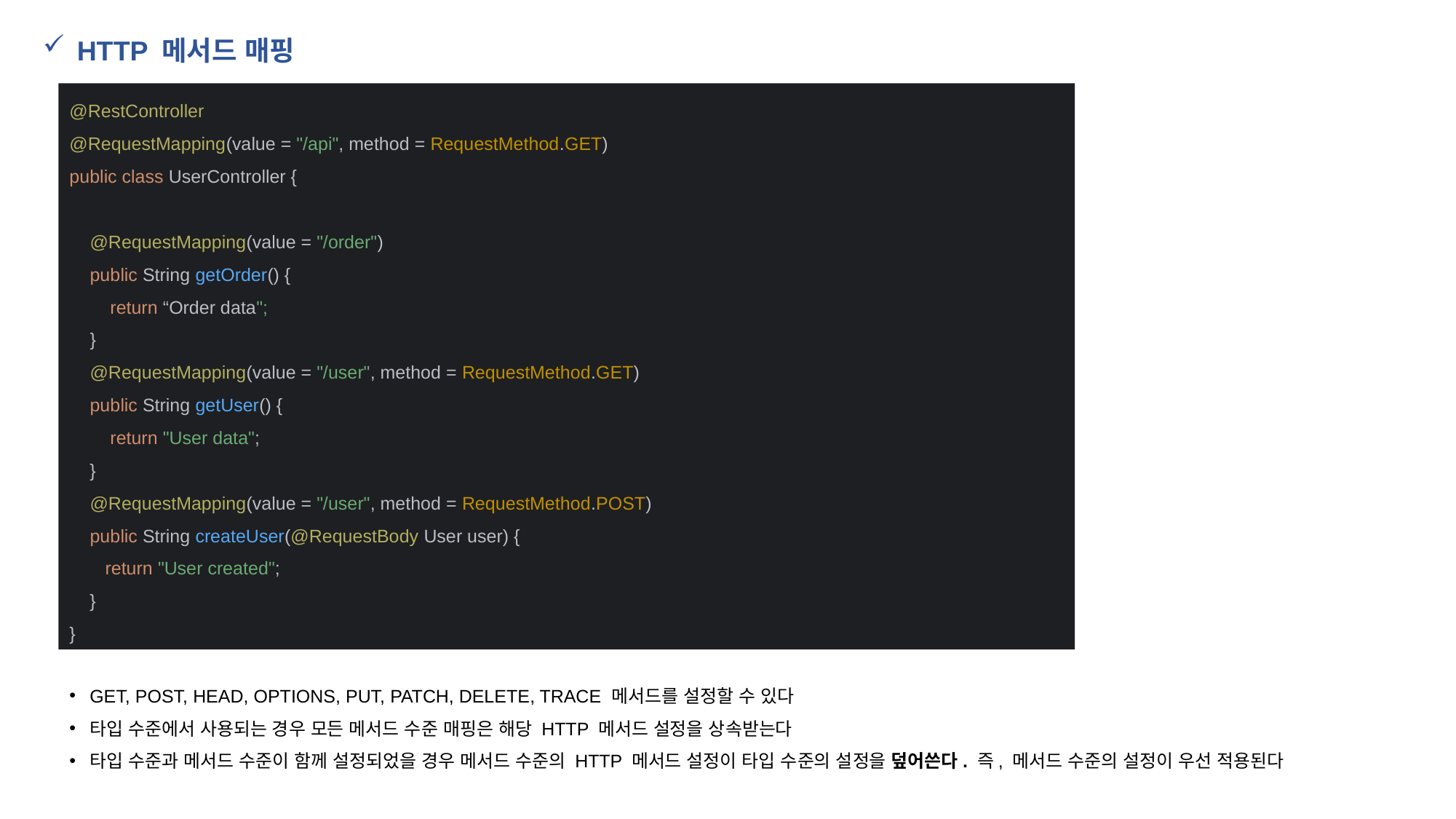

HTTP 메서드 매핑
@RestController
@RequestMapping(value = "/api", method = RequestMethod.GET)
public class UserController {
    @RequestMapping(value = "/order")
    public String getOrder() {
        return “Order data";
    }
    @RequestMapping(value = "/user", method = RequestMethod.GET)
    public String getUser() {
        return "User data";
    }
    @RequestMapping(value = "/user", method = RequestMethod.POST)
    public String createUser(@RequestBody User user) {
       return "User created";
    }
}
GET, POST, HEAD, OPTIONS, PUT, PATCH, DELETE, TRACE 메서드를 설정할 수 있다
타입 수준에서 사용되는 경우 모든 메서드 수준 매핑은 해당 HTTP 메서드 설정을 상속받는다
타입 수준과 메서드 수준이 함께 설정되었을 경우 메서드 수준의 HTTP 메서드 설정이 타입 수준의 설정을 덮어쓴다. 즉, 메서드 수준의 설정이 우선 적용된다